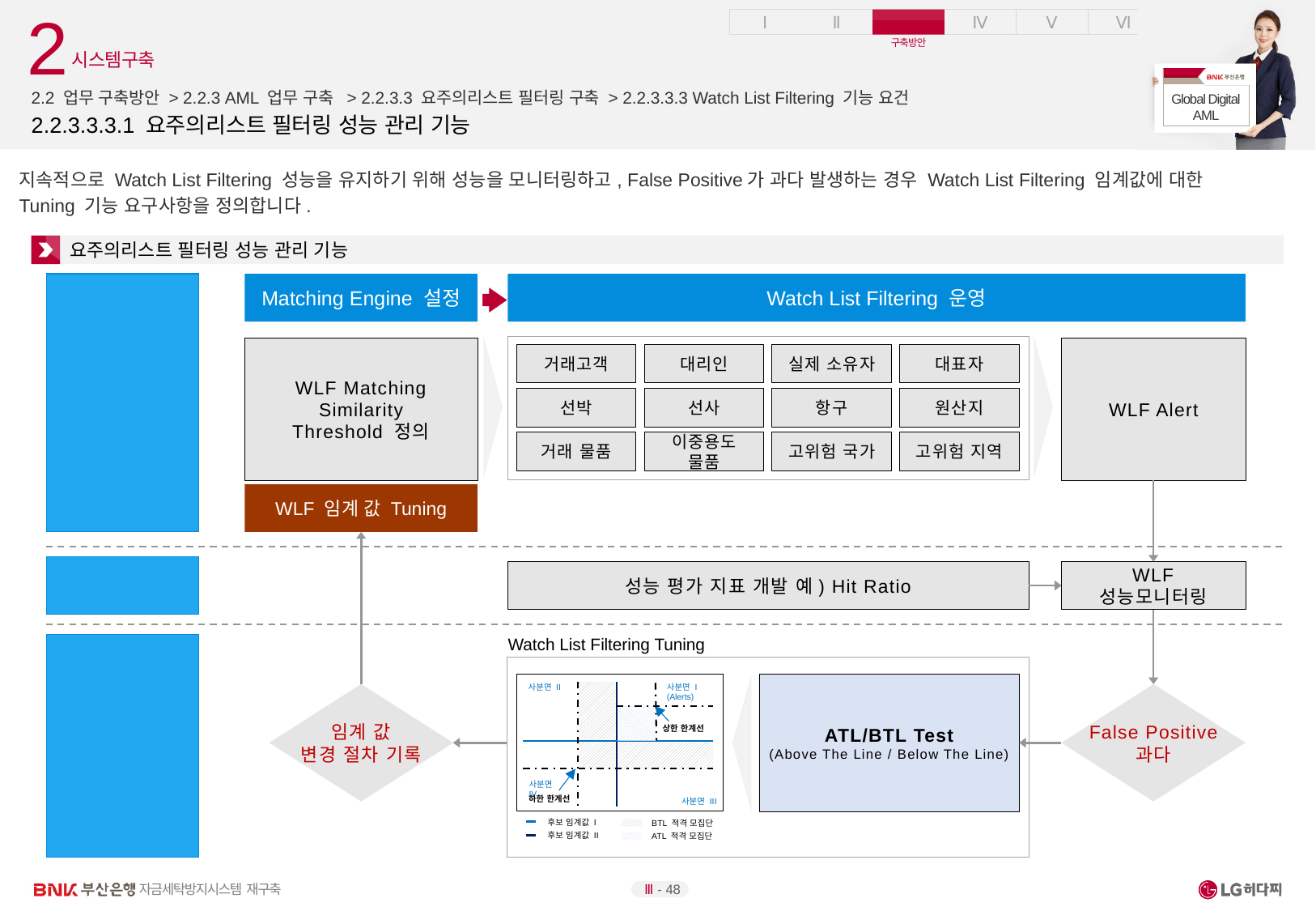

2
시스템구축
2.2 업무 구축방안 > 2.2.3 AML 업무 구축  > 2.2.3.3 요주의리스트 필터링 구축 > 2.2.3.3.3 Watch List Filtering 기능 요건
# 2.2.3.3.3.1 요주의리스트 필터링 성능 관리 기능
지속적으로 Watch List Filtering 성능을 유지하기 위해 성능을 모니터링하고, False Positive가 과다 발생하는 경우 Watch List Filtering 임계값에 대한
Tuning 기능 요구사항을 정의합니다.
요주의리스트 필터링 성능 관리 기능

Matching Engine 설정
Watch List Filtering 운영
WLF 운영

WLF Matching Similarity
Threshold 정의
WLF Alert
거래고객
대리인
실제 소유자
대표자
선박
선사
항구
원산지
거래 물품
이중용도
물품
고위험 국가
고위험 지역
WLF 임계 값 Tuning
성능 관리
성능 평가 지표 개발 예) Hit Ratio
WLF 성능모니터링
Watch List Filtering Tuning
WLF
Tuning 절차

사분면 II

사분면  IV
사분면 III
사분면 I (Alerts)

상한 한계선
하한 한계선
후보 임계값 I
BTL 적격 모집단

후보 임계값 II
ATL 적격 모집단

ATL/BTL Test
(Above The Line / Below The Line)
임계 값
변경 절차 기록
False Positive
과다
Ⅲ - 48